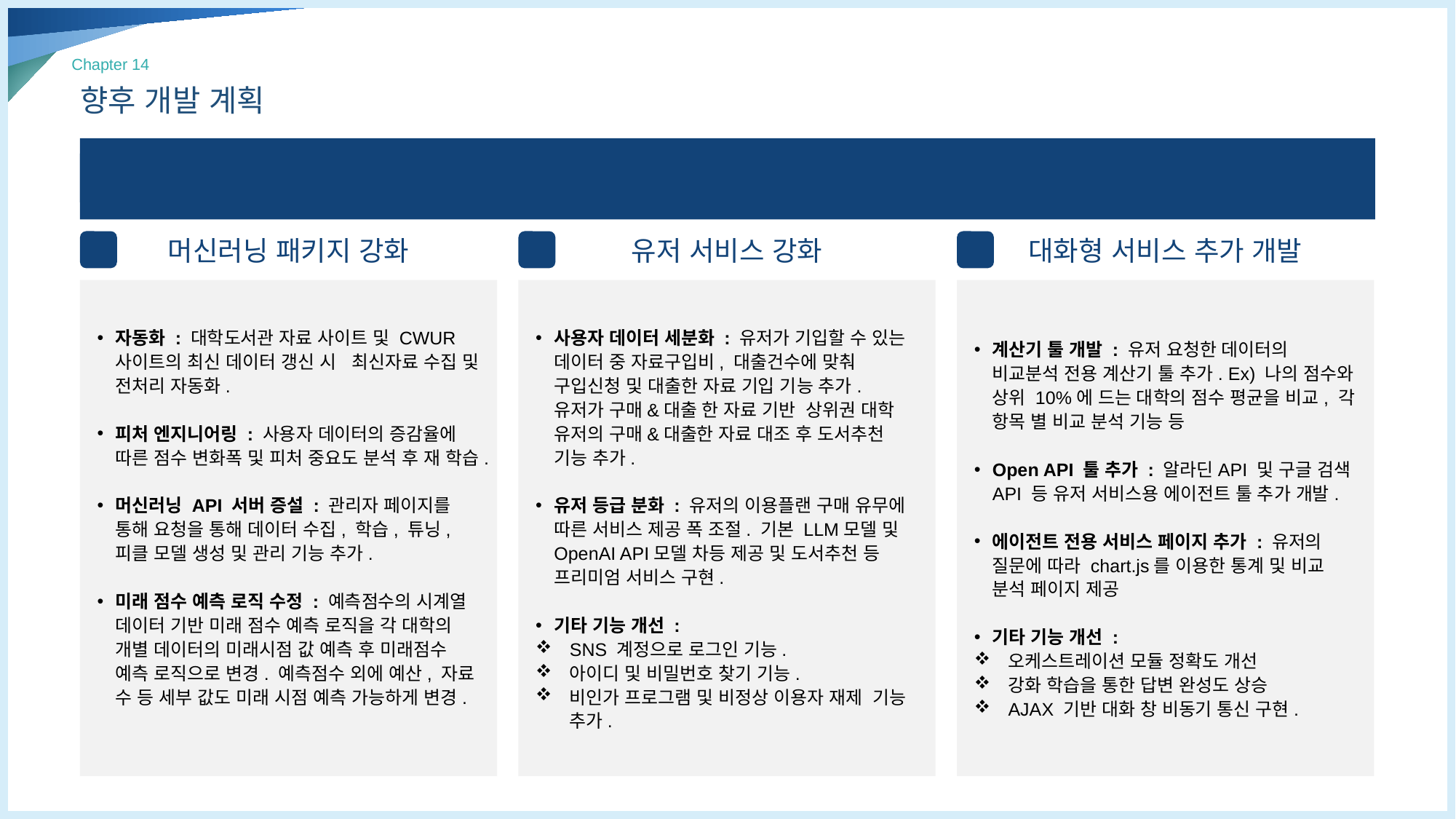

Chapter 14
향후 개발 계획
향후 개발 계획

머신러닝 패키지 강화
유저 서비스 강화
대화형 서비스 추가 개발
1
2
3
자동화 : 대학도서관 자료 사이트 및 CWUR 사이트의 최신 데이터 갱신 시   최신자료 수집 및 전처리 자동화.

피처 엔지니어링 : 사용자 데이터의 증감율에 따른 점수 변화폭 및 피처 중요도 분석 후 재 학습.

머신러닝 API 서버 증설 : 관리자 페이지를 통해 요청을 통해 데이터 수집, 학습, 튜닝, 피클 모델 생성 및 관리 기능 추가.

미래 점수 예측 로직 수정 : 예측점수의 시계열 데이터 기반 미래 점수 예측 로직을 각 대학의 개별 데이터의 미래시점 값 예측 후 미래점수 예측 로직으로 변경. 예측점수 외에 예산, 자료 수 등 세부 값도 미래 시점 예측 가능하게 변경.

사용자 데이터 세분화 : 유저가 기입할 수 있는 데이터 중 자료구입비, 대출건수에 맞춰 구입신청 및 대출한 자료 기입 기능 추가. 유저가 구매&대출 한 자료 기반  상위권 대학 유저의 구매&대출한 자료 대조 후 도서추천 기능 추가.

유저 등급 분화 : 유저의 이용플랜 구매 유무에 따른 서비스 제공 폭 조절. 기본 LLM모델 및 OpenAI API모델 차등 제공 및 도서추천 등 프리미엄 서비스 구현.

기타 기능 개선 :
SNS 계정으로 로그인 기능.
아이디 및 비밀번호 찾기 기능.
비인가 프로그램 및 비정상 이용자 재제  기능 추가.
계산기 툴 개발 : 유저 요청한 데이터의 비교분석 전용 계산기 툴 추가. Ex) 나의 점수와 상위 10%에 드는 대학의 점수 평균을 비교, 각 항목 별 비교 분석 기능 등

Open API 툴 추가 : 알라딘API 및 구글 검색 API 등 유저 서비스용 에이전트 툴 추가 개발.

에이전트 전용 서비스 페이지 추가 : 유저의 질문에 따라 chart.js를 이용한 통계 및 비교 분석 페이지 제공

기타 기능 개선 :
오케스트레이션 모듈 정확도 개선
강화 학습을 통한 답변 완성도 상승
AJAX 기반 대화 창 비동기 통신 구현.